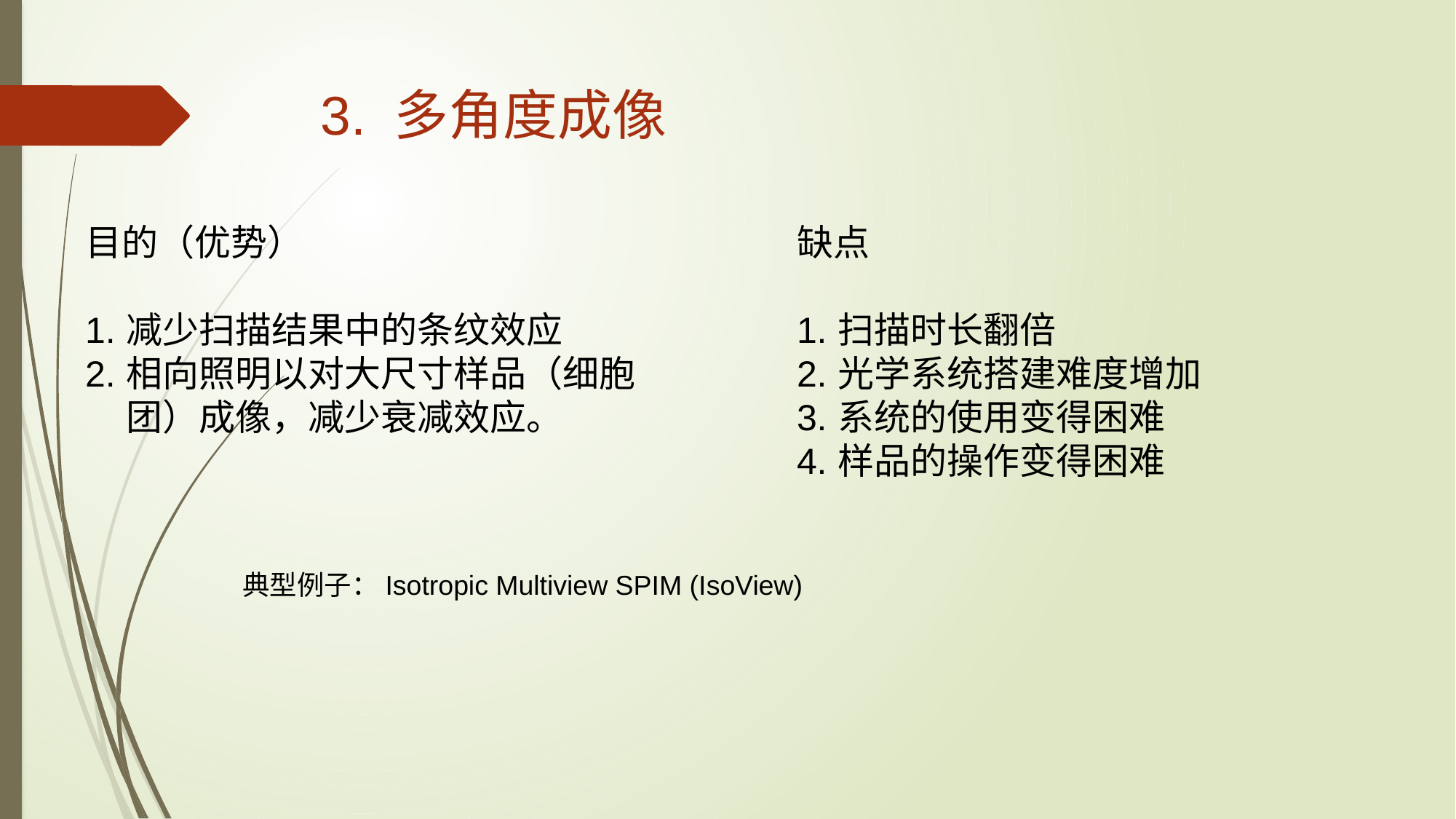

# 3. 多角度成像
目的（优势）

减少扫描结果中的条纹效应
相向照明以对大尺寸样品（细胞团）成像，减少衰减效应。
缺点

扫描时长翻倍
光学系统搭建难度增加
系统的使用变得困难
样品的操作变得困难
典型例子：Isotropic Multiview SPIM (IsoView)